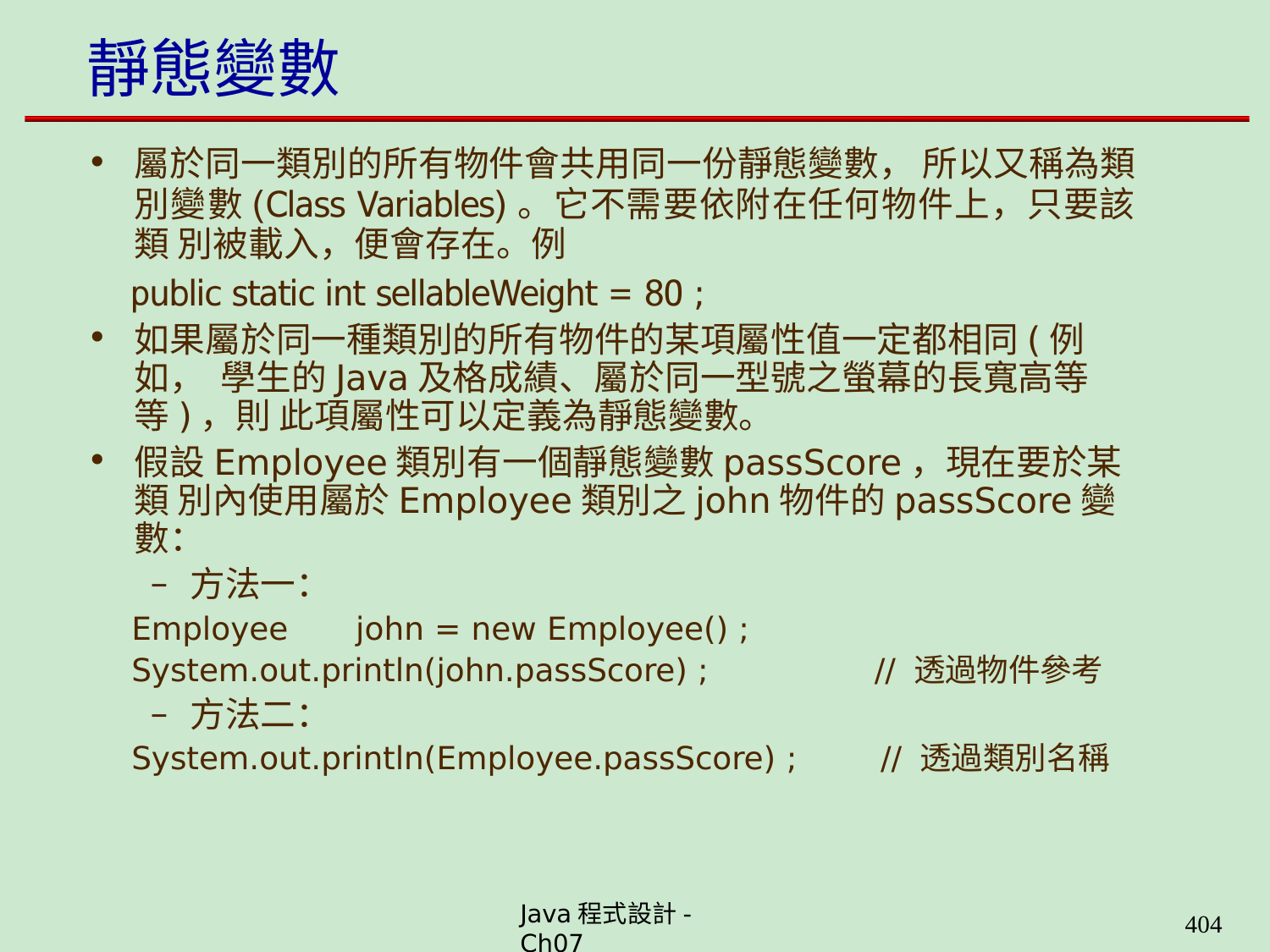

# 靜態變數
屬於同一類別的所有物件會共用同一份靜態變數， 所以又稱為類 別變數(Class Variables)。它不需要依附在任何物件上，只要該類 別被載入，便會存在。例
public static int sellableWeight = 80 ;
如果屬於同一種類別的所有物件的某項屬性值一定都相同(例如，  學生的Java及格成績、屬於同一型號之螢幕的長寬高等等)，則 此項屬性可以定義為靜態變數。
假設Employee類別有一個靜態變數passScore，現在要於某類 別內使用屬於Employee類別之john物件的passScore變數：
方法一：
Employee	john = new Employee() ;
System.out.println(john.passScore) ;	// 透過物件參考
方法二：
System.out.println(Employee.passScore) ;	// 透過類別名稱
Java程式設計-Ch07
404